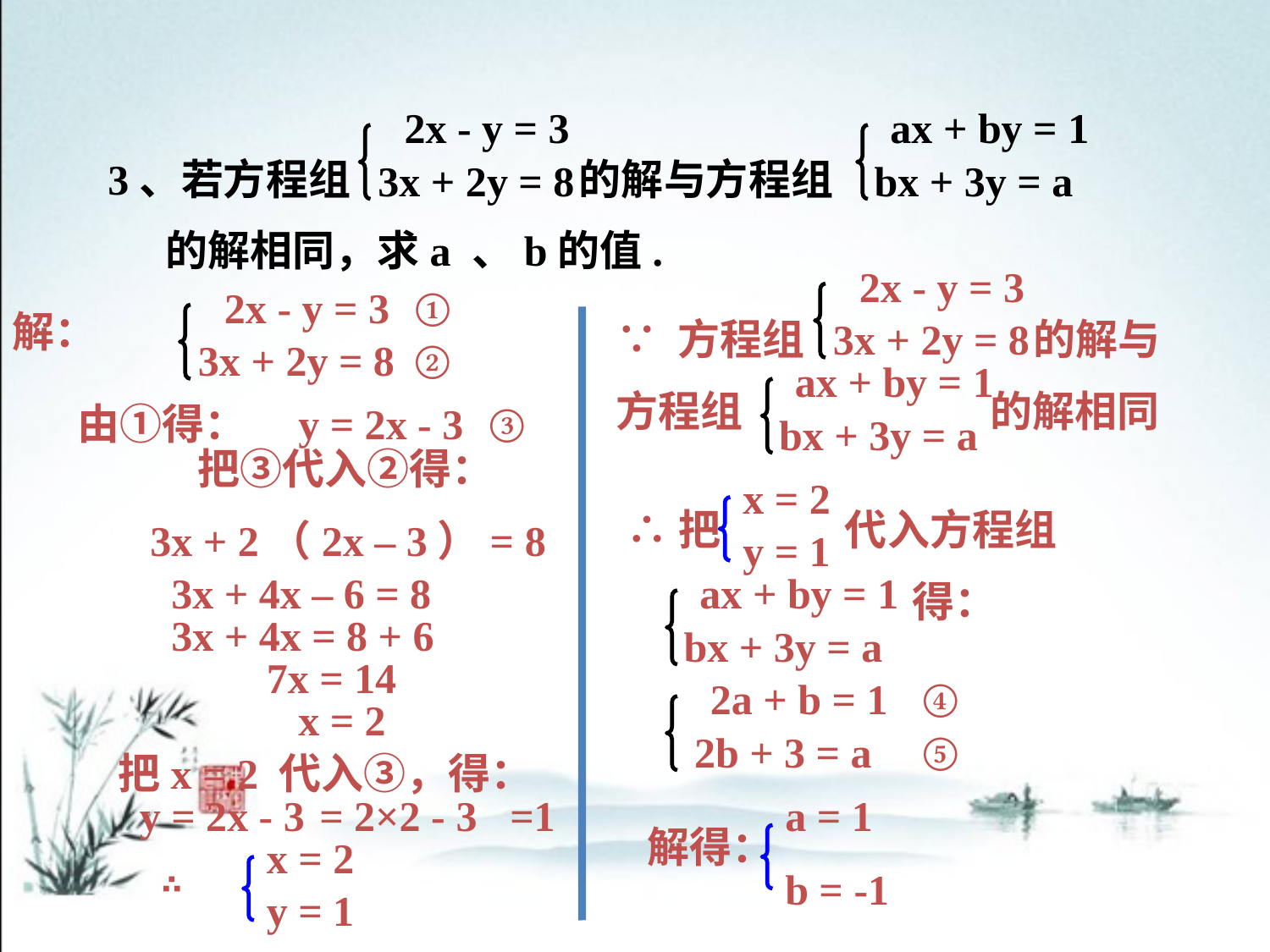

2x - y = 3

3x + 2y = 8
 ax + by = 1

bx + 3y = a
3、若方程组                        的解与方程组
     的解相同，求a 、b的值.
2x - y = 3

3x + 2y = 8
∵ 方程组                        的解与
方程组                          的解相同
 ax + by = 1

bx + 3y = a
2x - y = 3

3x + 2y = 8
①
解：

②
由①得：
y = 2x - 3
③
把③代入②得：
x = 2

y = 1
∴把             代入方程组
                             得：
 ax + by = 1

bx + 3y = a
3x + 2（2x – 3）= 8
3x + 4x – 6 = 8
3x + 4x = 8 + 6
7x = 14
 2a + b = 1

2b + 3 = a
④
x = 2
⑤
把x = 2 代入③，得：
y = 2x - 3
= 2×2 - 3
=1
a = 1
解得：
x = 2
∴

y = 1

b = -1